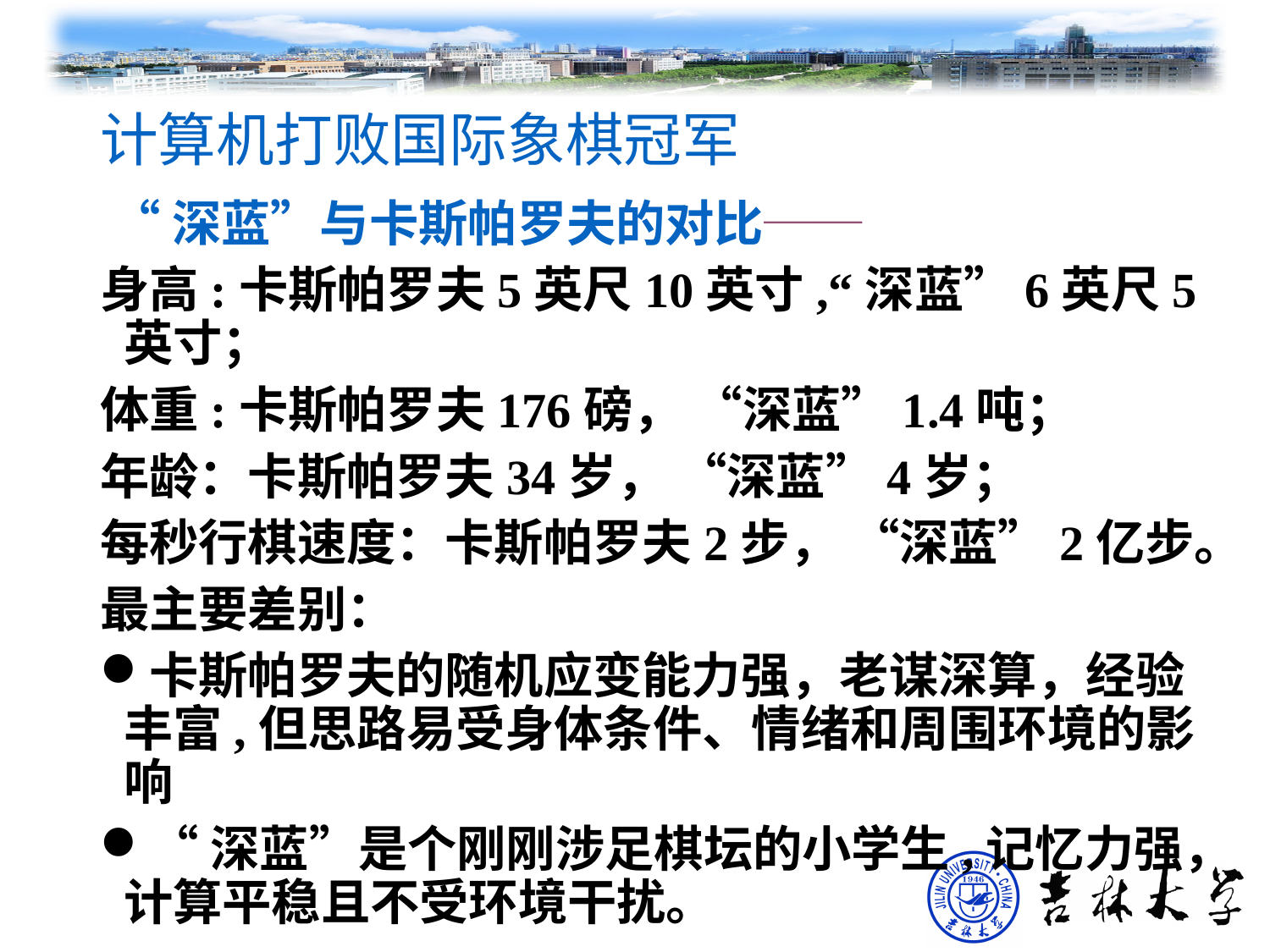

# 计算机打败国际象棋冠军
 “深蓝”与卡斯帕罗夫的对比──
身高:卡斯帕罗夫5英尺10英寸,“深蓝”6英尺5英寸；
体重:卡斯帕罗夫176磅， “深蓝”1.4吨；
年龄：卡斯帕罗夫34岁， “深蓝”4岁；
每秒行棋速度：卡斯帕罗夫2步， “深蓝”2亿步。
最主要差别：
卡斯帕罗夫的随机应变能力强，老谋深算，经验丰富,但思路易受身体条件、情绪和周围环境的影响
“深蓝”是个刚刚涉足棋坛的小学生,记忆力强，计算平稳且不受环境干扰。